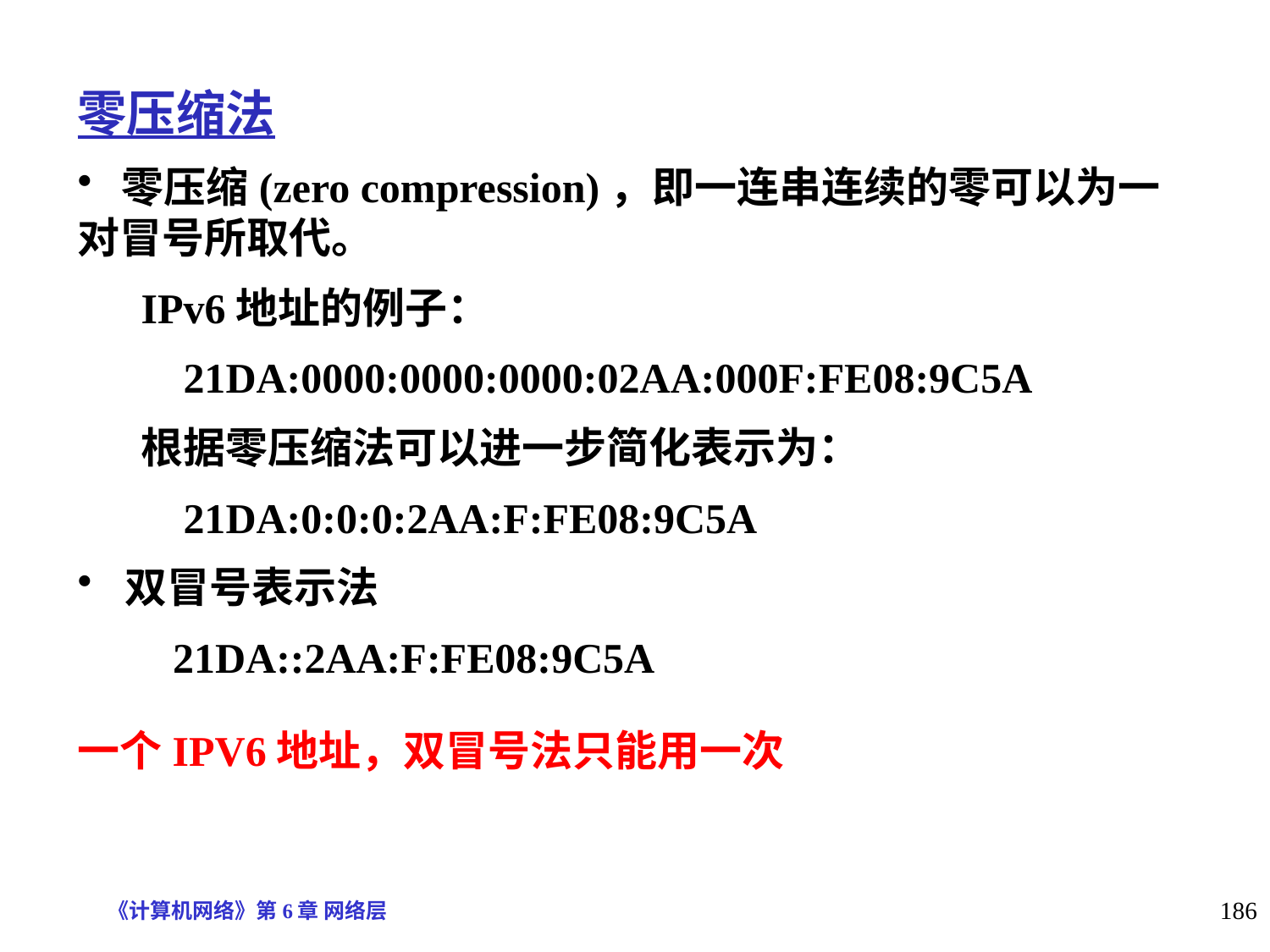

零压缩法
  零压缩(zero compression)，即一连串连续的零可以为一对冒号所取代。
IPv6地址的例子：
    21DA:0000:0000:0000:02AA:000F:FE08:9C5A
根据零压缩法可以进一步简化表示为：
    21DA:0:0:0:2AA:F:FE08:9C5A
双冒号表示法
   21DA::2AA:F:FE08:9C5A
一个IPV6地址，双冒号法只能用一次

《计算机网络》第6章 网络层
186